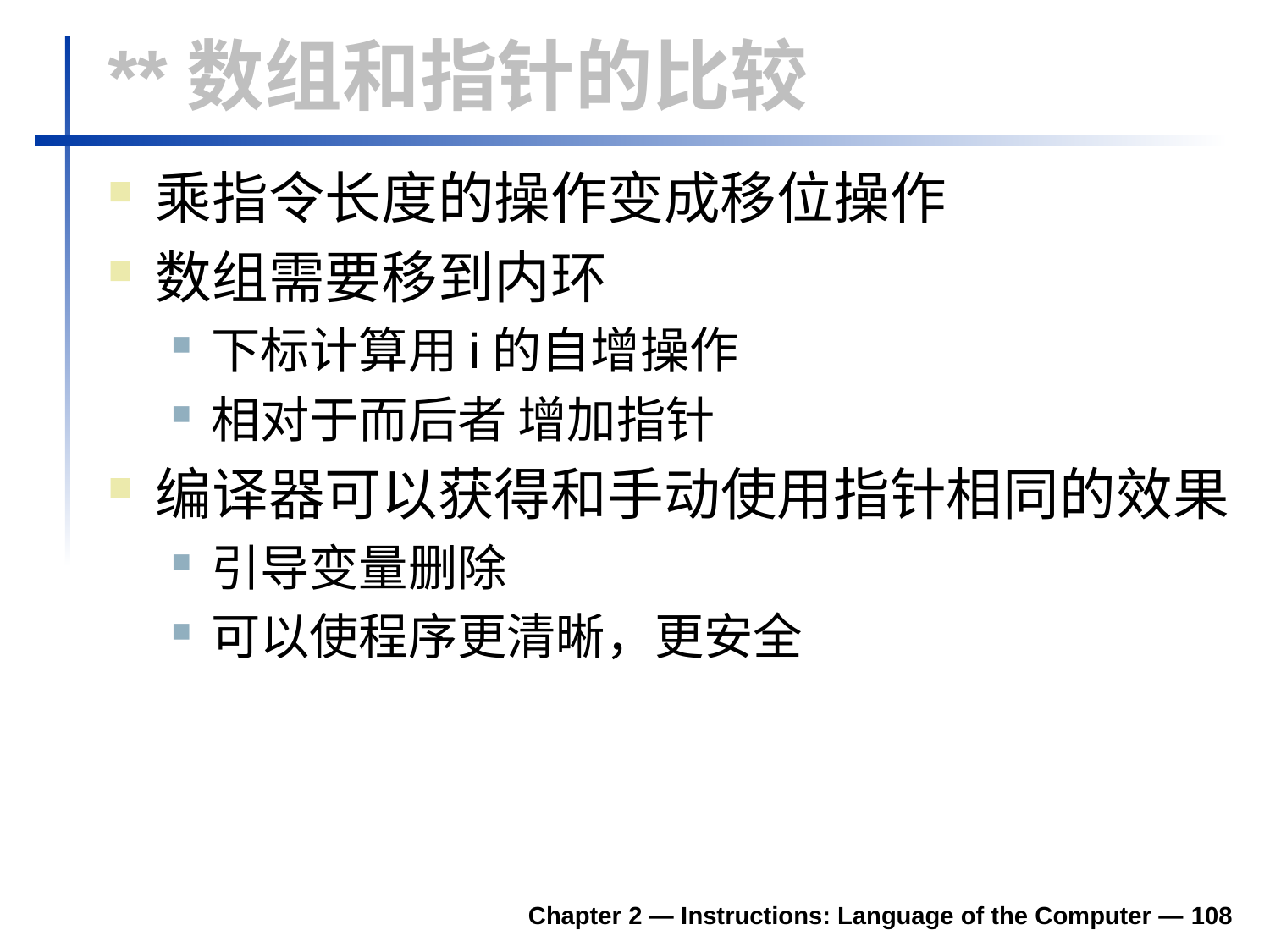

# **数组和指针的比较
乘指令长度的操作变成移位操作
数组需要移到内环
下标计算用i的自增操作
相对于而后者 增加指针
编译器可以获得和手动使用指针相同的效果
引导变量删除
可以使程序更清晰，更安全
Chapter 2 — Instructions: Language of the Computer — 108